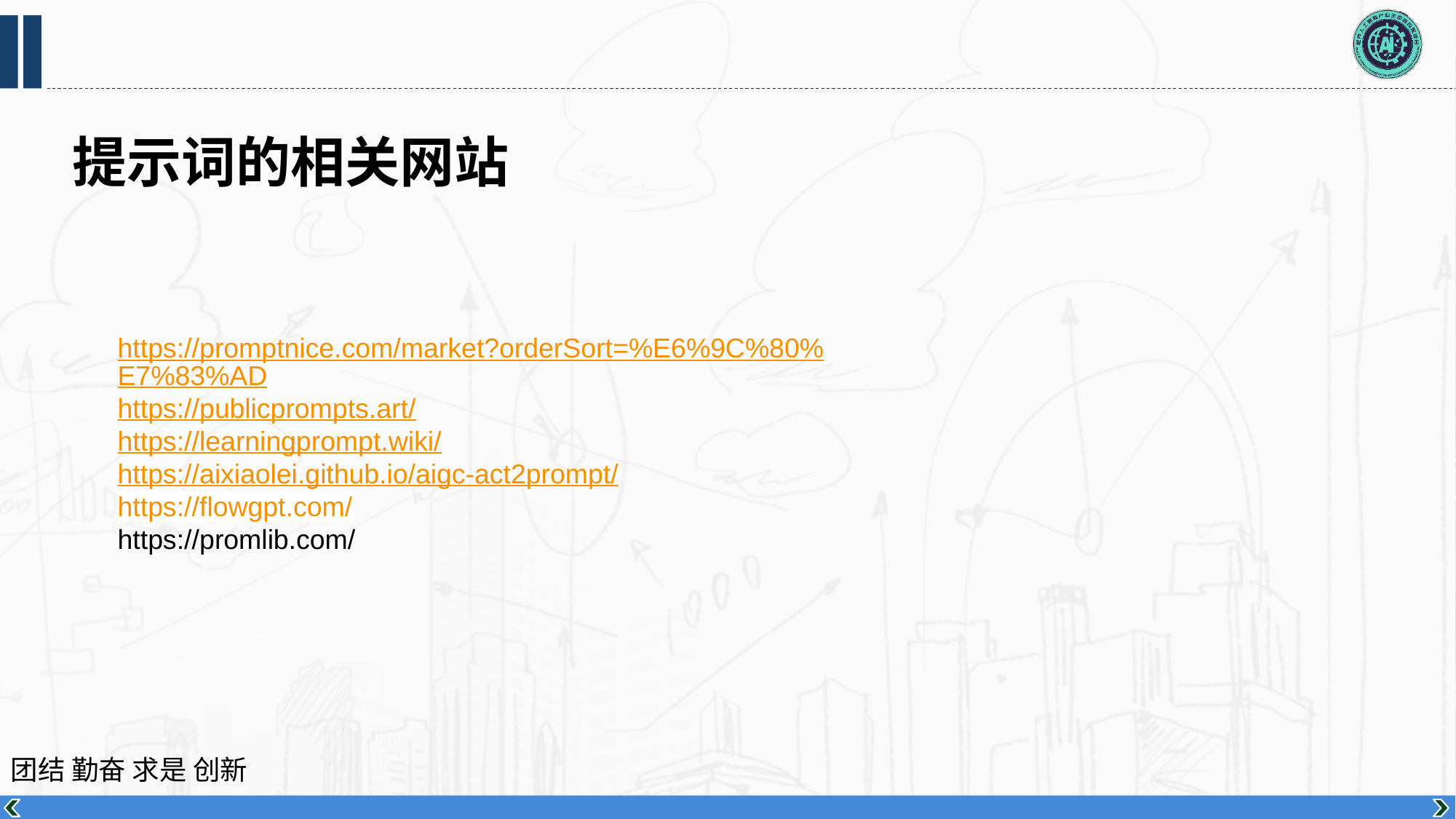

提示词的相关网站
https://promptnice.com/market?orderSort=%E6%9C%80%E7%83%AD
https://publicprompts.art/
https://learningprompt.wiki/
https://aixiaolei.github.io/aigc-act2prompt/
https://flowgpt.com/
https://promlib.com/